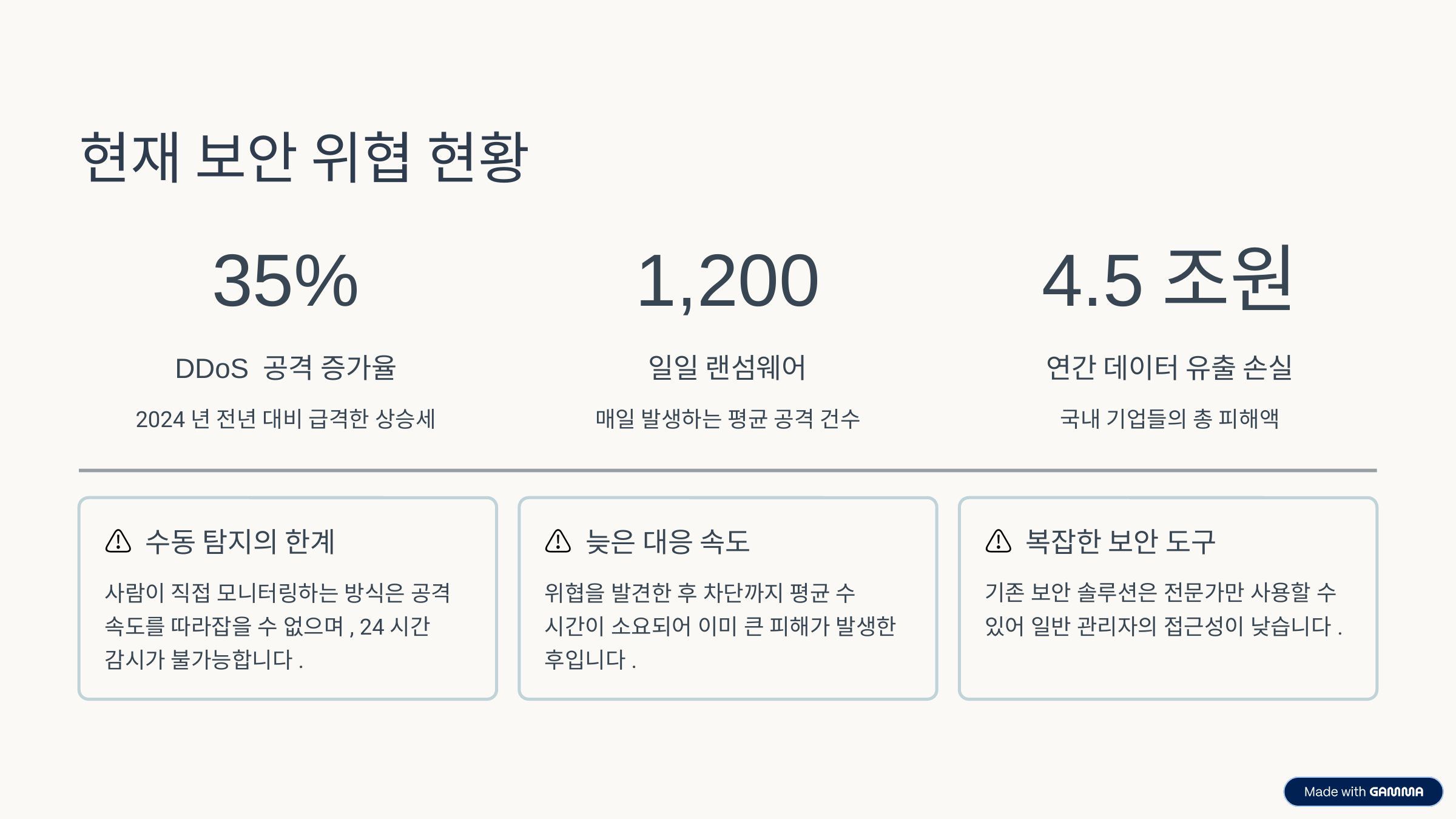

현재 보안 위협 현황
35%
1,200
4.5조원
DDoS 공격 증가율
일일 랜섬웨어
연간 데이터 유출 손실
2024년 전년 대비 급격한 상승세
매일 발생하는 평균 공격 건수
국내 기업들의 총 피해액

⚠️ 수동 탐지의 한계
⚠️ 늦은 대응 속도
⚠️ 복잡한 보안 도구
사람이 직접 모니터링하는 방식은 공격 속도를 따라잡을 수 없으며, 24시간 감시가 불가능합니다.
위협을 발견한 후 차단까지 평균 수 시간이 소요되어 이미 큰 피해가 발생한 후입니다.
기존 보안 솔루션은 전문가만 사용할 수 있어 일반 관리자의 접근성이 낮습니다.